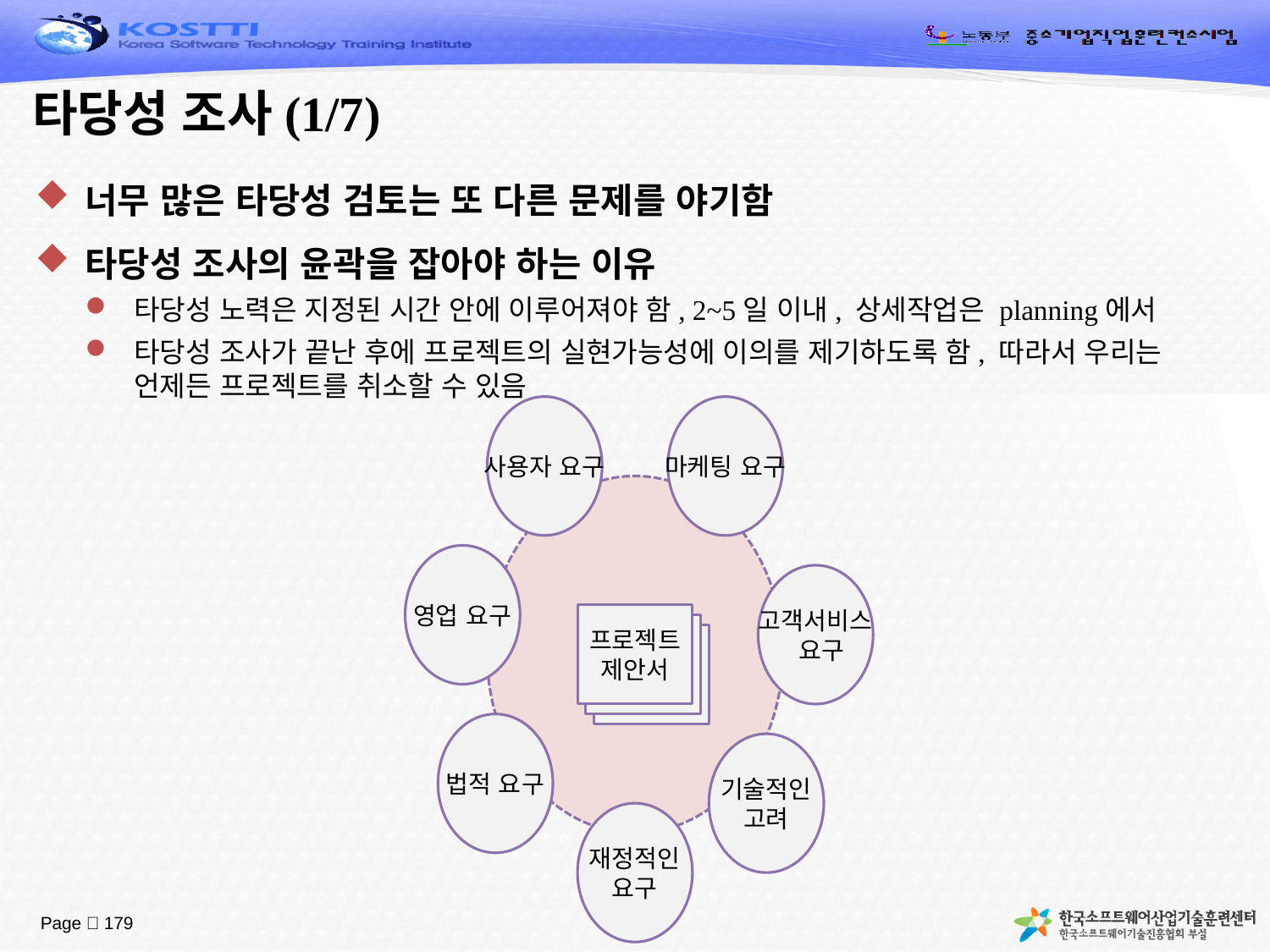

# 타당성 조사(1/7)
너무 많은 타당성 검토는 또 다른 문제를 야기함
타당성 조사의 윤곽을 잡아야 하는 이유
타당성 노력은 지정된 시간 안에 이루어져야 함, 2~5일 이내, 상세작업은 planning에서
타당성 조사가 끝난 후에 프로젝트의 실현가능성에 이의를 제기하도록 함, 따라서 우리는 언제든 프로젝트를 취소할 수 있음
사용자 요구
마케팅 요구

영업 요구
고객서비스
 요구
프로젝트
제안서

법적 요구
기술적인
고려
재정적인
요구